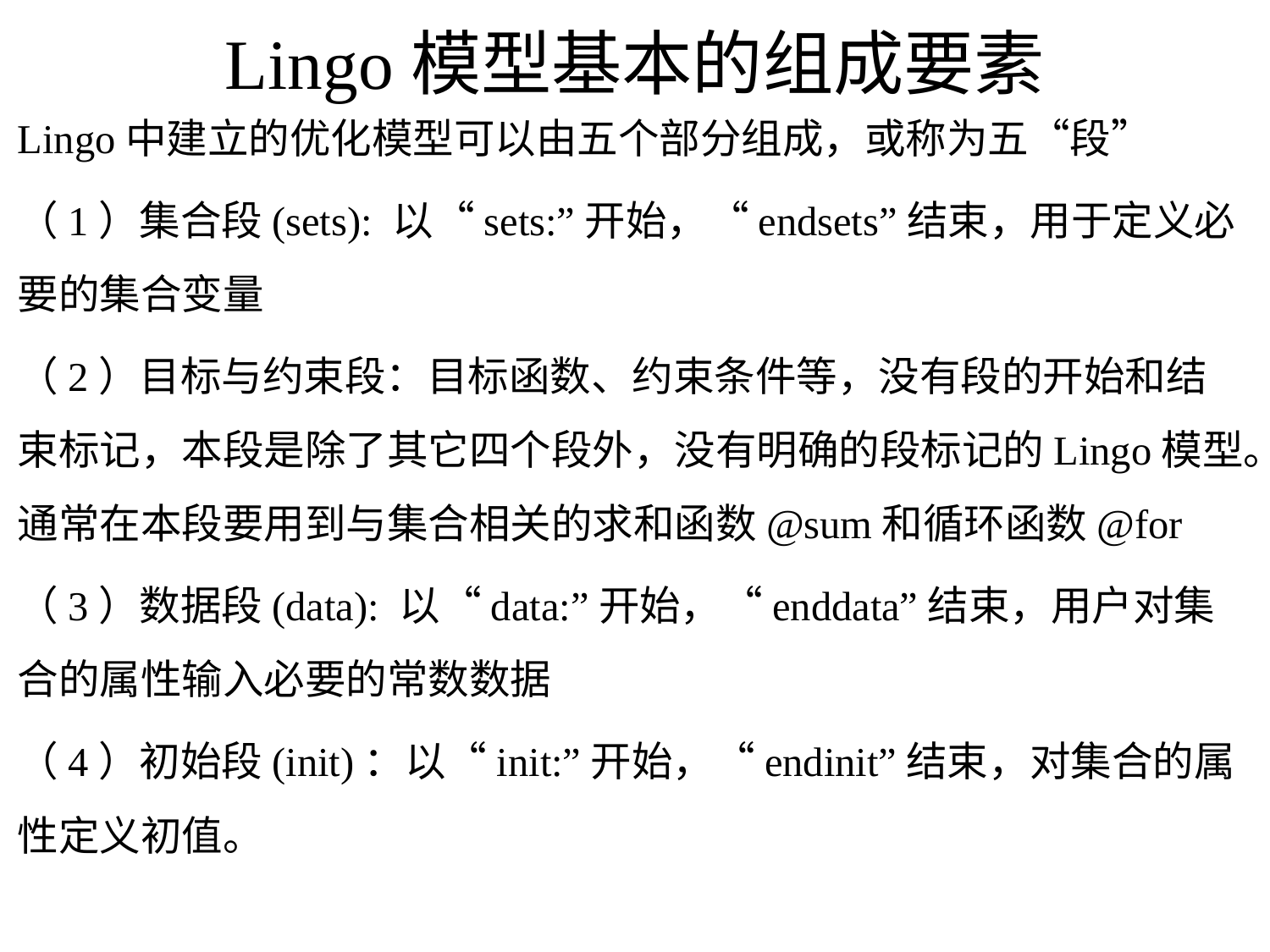

# Lingo模型基本的组成要素
Lingo中建立的优化模型可以由五个部分组成，或称为五“段”
（1）集合段(sets): 以“sets:”开始，“endsets”结束，用于定义必要的集合变量
（2）目标与约束段：目标函数、约束条件等，没有段的开始和结束标记，本段是除了其它四个段外，没有明确的段标记的Lingo模型。通常在本段要用到与集合相关的求和函数@sum和循环函数@for
（3）数据段(data): 以“data:”开始，“enddata”结束，用户对集合的属性输入必要的常数数据
（4）初始段(init)：以“init:”开始，“endinit”结束，对集合的属性定义初值。